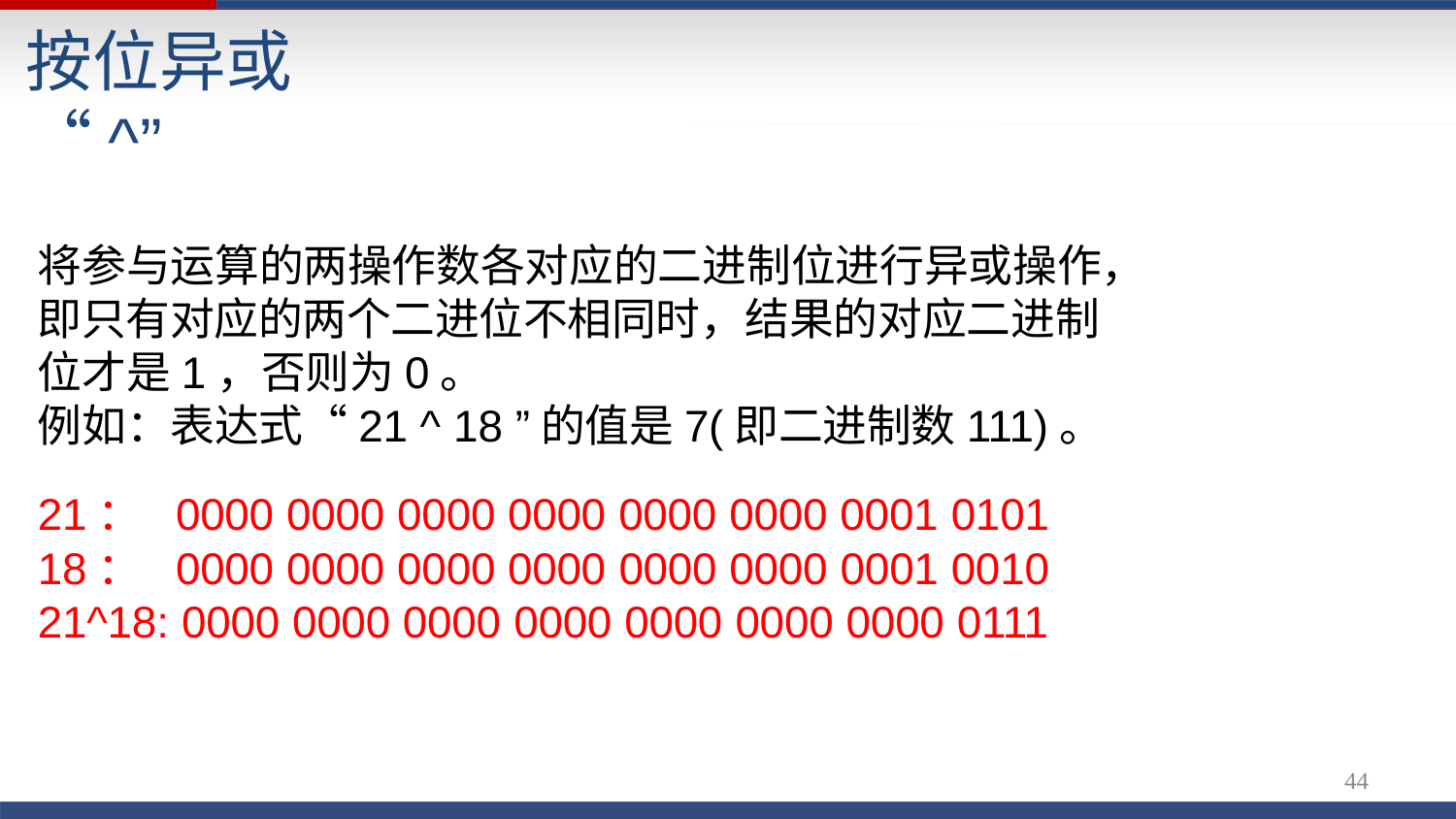

# 按位异或 “^”
将参与运算的两操作数各对应的二进制位进行异或操作， 即只有对应的两个二进位不相同时，结果的对应二进制  位才是1，否则为0。
例如：表达式“21 ^ 18 ”的值是7(即二进制数111)。

21：	0000 0000 0000 0000 0000 0000 0001 0101
18：	0000 0000 0000 0000 0000 0000 0001 0010
21^18: 0000 0000 0000 0000 0000 0000 0000 0111
44